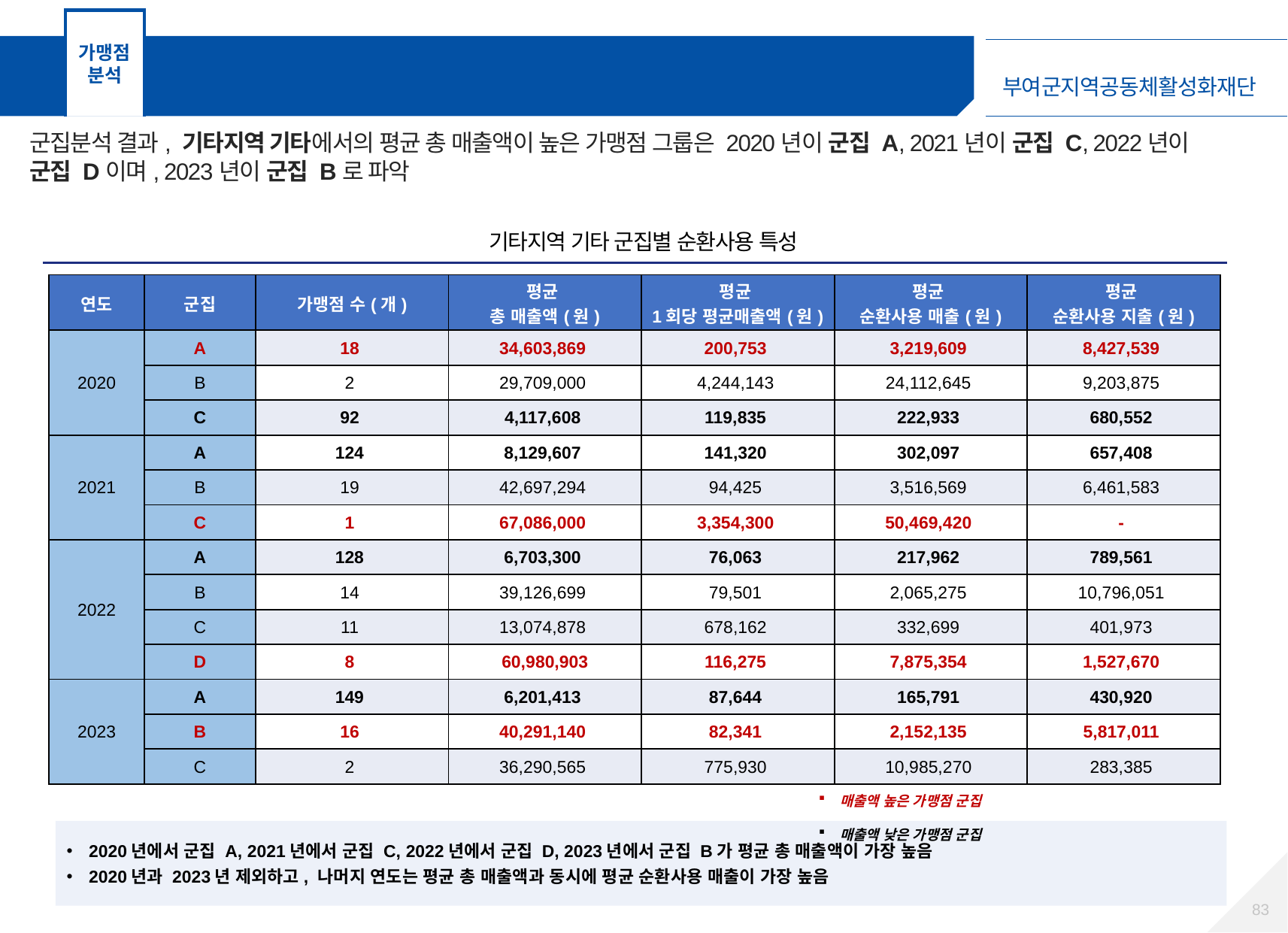

가맹점
분석
가맹점 군집분석 – 기타지역 기타 가맹점
군집분석 결과, 기타지역 기타에서의 평균 총 매출액이 높은 가맹점 그룹은 2020년이 군집 A, 2021년이 군집 C, 2022년이 군집 D이며, 2023년이 군집 B로 파악
기타지역 기타 군집별 순환사용 특성
| 연도 | 군집 | 가맹점 수(개) | 평균 총 매출액(원) | 평균 1회당 평균매출액(원) | 평균 순환사용 매출(원) | 평균 순환사용 지출(원) |
| --- | --- | --- | --- | --- | --- | --- |
| 2020 | A | 18 | 34,603,869 | 200,753 | 3,219,609 | 8,427,539 |
|  | B | 2 | 29,709,000 | 4,244,143 | 24,112,645 | 9,203,875 |
|  | C | 92 | 4,117,608 | 119,835 | 222,933 | 680,552 |
| 2021 | A | 124 | 8,129,607 | 141,320 | 302,097 | 657,408 |
|  | B | 19 | 42,697,294 | 94,425 | 3,516,569 | 6,461,583 |
|  | C | 1 | 67,086,000 | 3,354,300 | 50,469,420 | - |
| 2022 | A | 128 | 6,703,300 | 76,063 | 217,962 | 789,561 |
|  | B | 14 | 39,126,699 | 79,501 | 2,065,275 | 10,796,051 |
|  | C | 11 | 13,074,878 | 678,162 | 332,699 | 401,973 |
|  | D | 8 | 60,980,903 | 116,275 | 7,875,354 | 1,527,670 |
| 2023 | A | 149 | 6,201,413 | 87,644 | 165,791 | 430,920 |
|  | B | 16 | 40,291,140 | 82,341 | 2,152,135 | 5,817,011 |
|  | C | 2 | 36,290,565 | 775,930 | 10,985,270 | 283,385 |
매출액 높은 가맹점 군집

매출액 낮은 가맹점 군집
2020년에서 군집 A, 2021년에서 군집 C, 2022년에서 군집 D, 2023년에서 군집 B가 평균 총 매출액이 가장 높음
2020년과 2023년 제외하고, 나머지 연도는 평균 총 매출액과 동시에 평균 순환사용 매출이 가장 높음
83